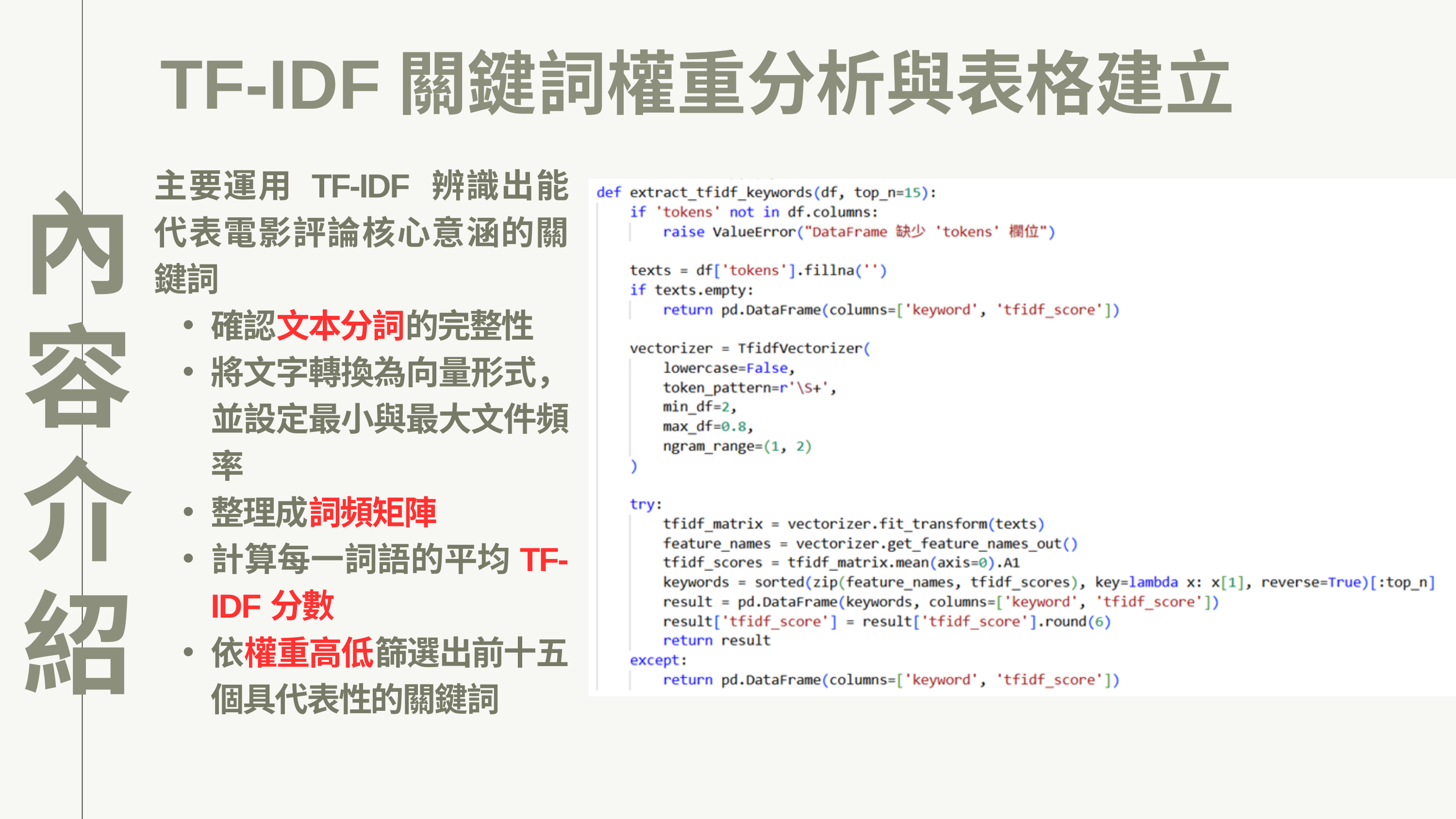

內容介紹
TF-IDF關鍵詞權重分析與表格建立
主要運用 TF-IDF 辨識出能代表電影評論核心意涵的關鍵詞
確認文本分詞的完整性
將文字轉換為向量形式，並設定最小與最大文件頻率
整理成詞頻矩陣
計算每一詞語的平均TF-IDF分數
依權重高低篩選出前十五個具代表性的關鍵詞